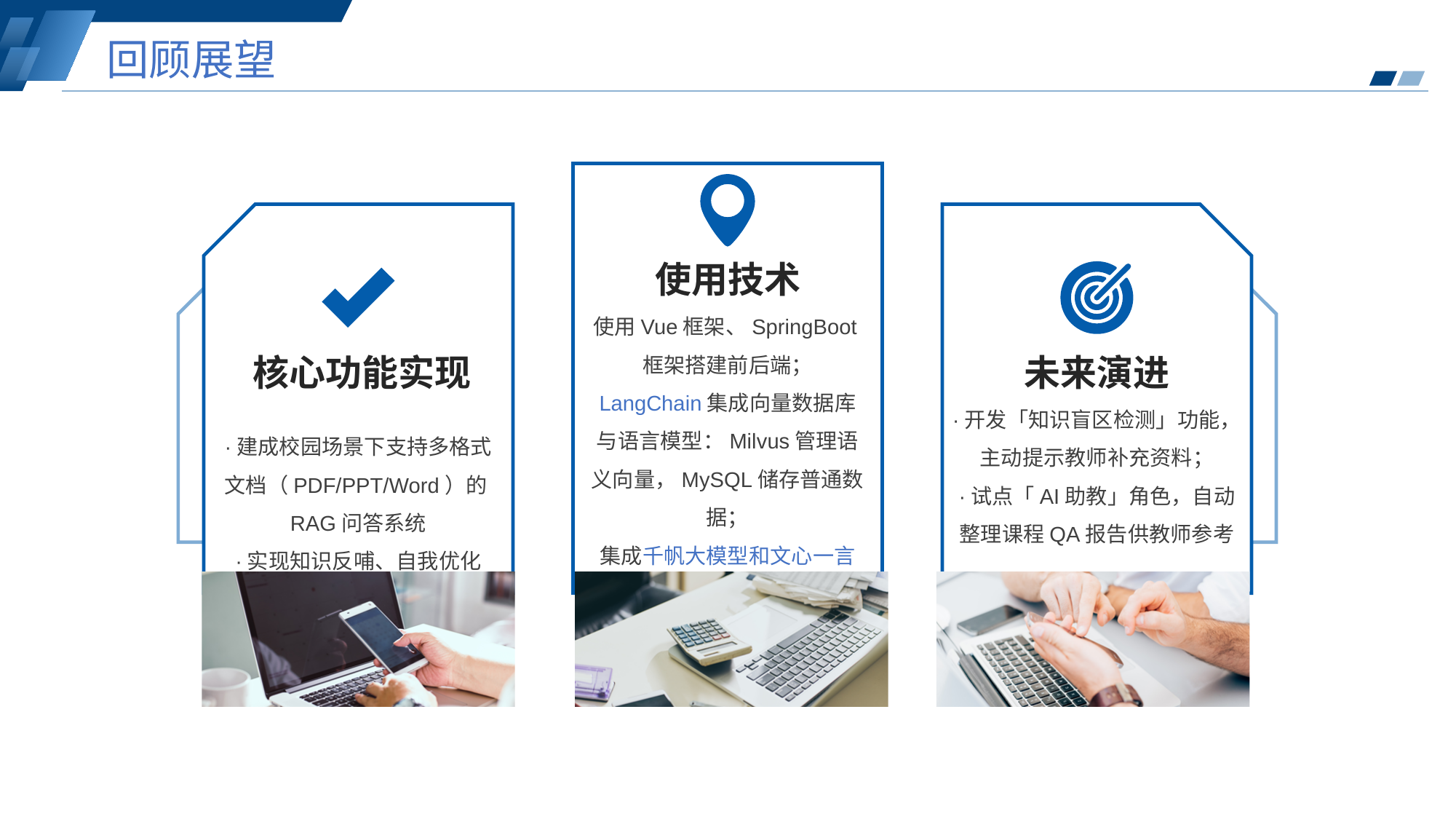

回顾展望

使用技术
使用Vue框架、SpringBoot框架搭建前后端；
LangChain集成向量数据库与语言模型：Milvus管理语义向量，MySQL储存普通数据；
集成千帆大模型和文心一言

未来演进
·开发「知识盲区检测」功能，主动提示教师补充资料；
·试点「AI助教」角色，自动整理课程QA报告供教师参考
核心功能实现
·建成校园场景下支持多格式文档（PDF/PPT/Word）的RAG问答系统
·实现知识反哺、自我优化